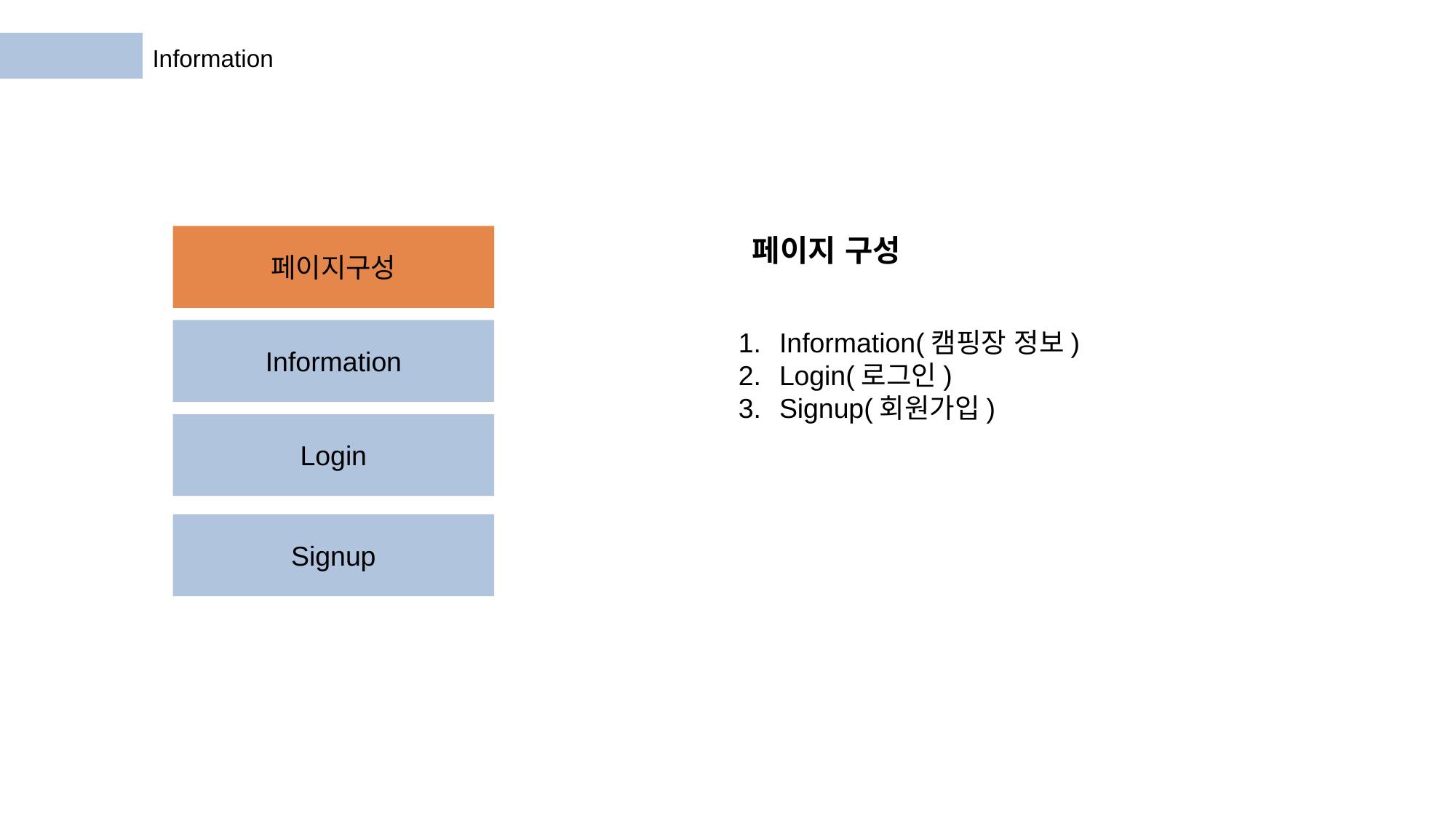

Information
페이지구성
페이지 구성
Information
Information(캠핑장 정보)
Login(로그인)
Signup(회원가입)
Login
Signup